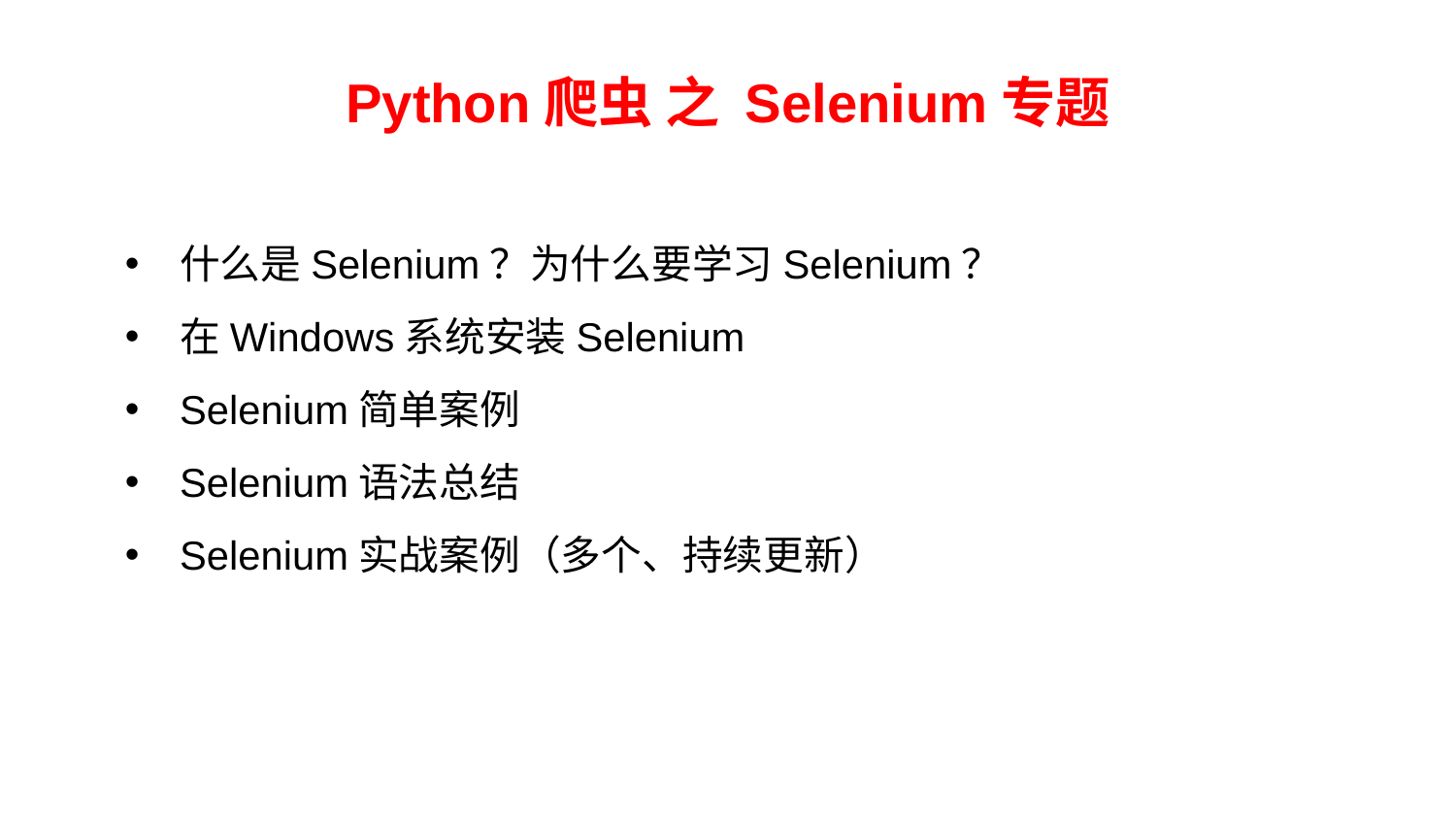

# Python爬虫 之 Selenium专题
什么是Selenium？为什么要学习Selenium？
在Windows系统安装Selenium
Selenium简单案例
Selenium语法总结
Selenium实战案例（多个、持续更新）